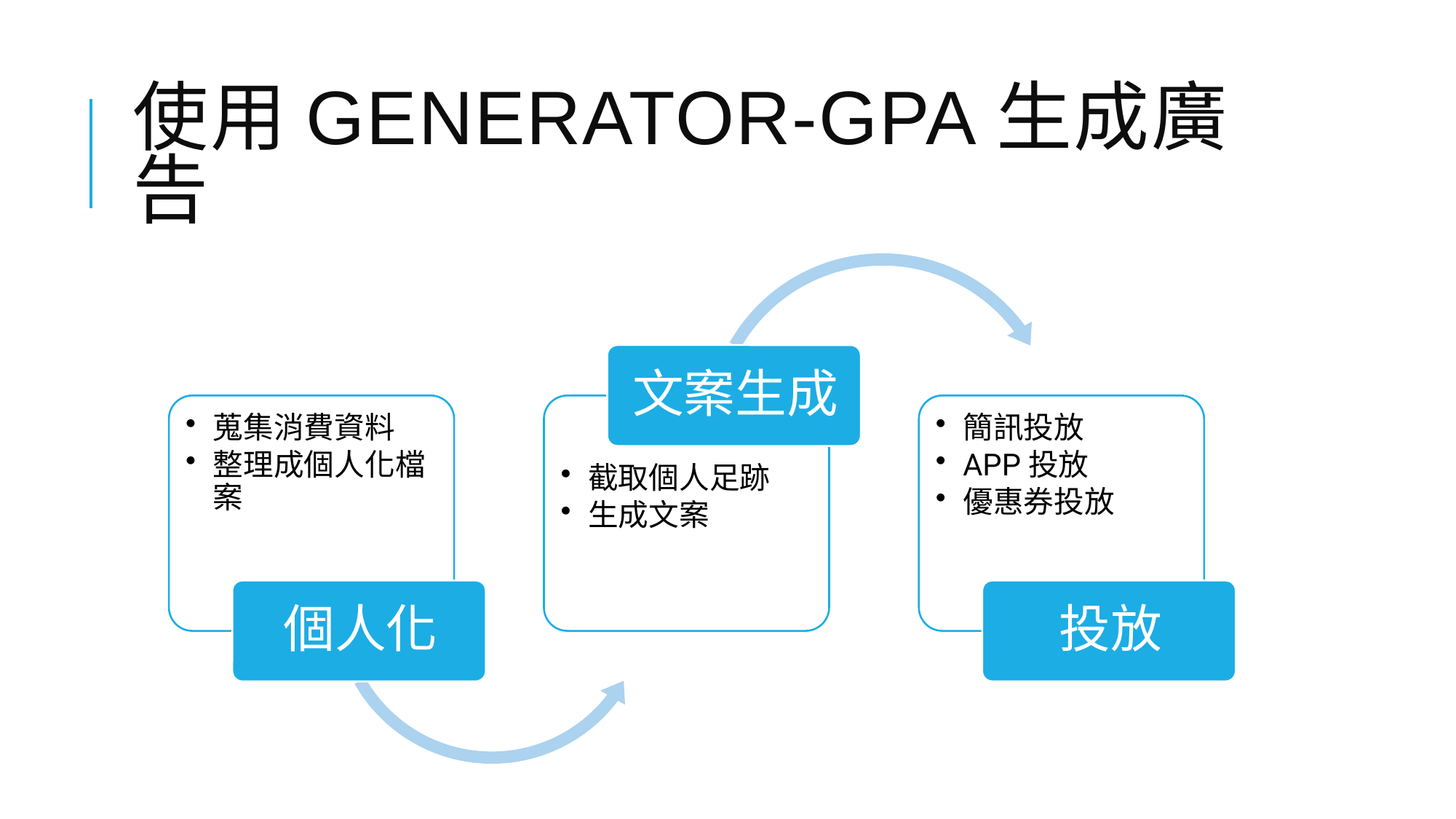

# 使用Generator-GPA生成廣告
蒐集消費資料
整理成個人化檔案
個人化
截取個人足跡
生成文案
文案生成
簡訊投放
APP投放
優惠券投放
投放